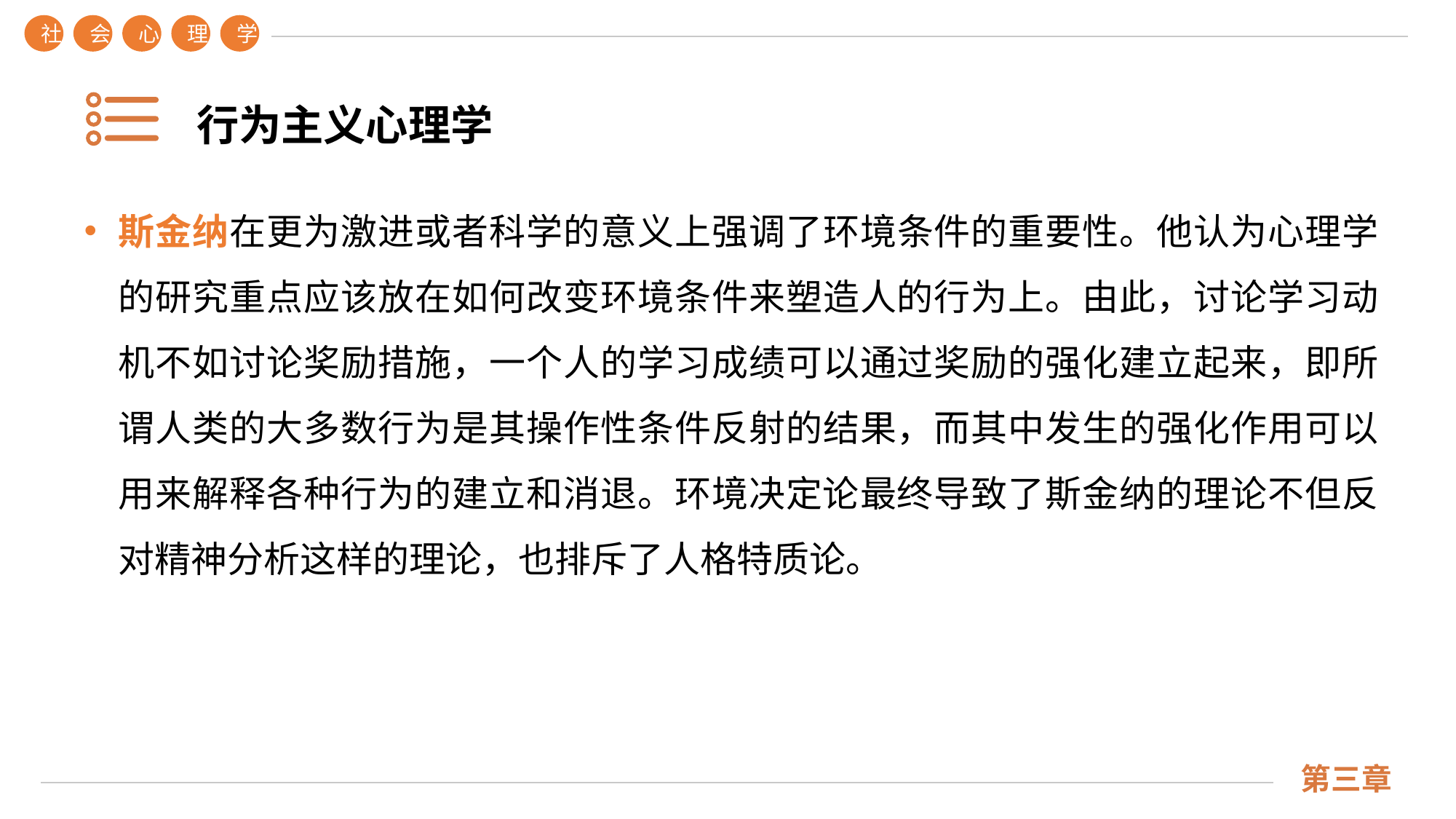

社
会
心
理
学

行为主义心理学
斯金纳在更为激进或者科学的意义上强调了环境条件的重要性。他认为心理学的研究重点应该放在如何改变环境条件来塑造人的行为上。由此，讨论学习动机不如讨论奖励措施，一个人的学习成绩可以通过奖励的强化建立起来，即所谓人类的大多数行为是其操作性条件反射的结果，而其中发生的强化作用可以用来解释各种行为的建立和消退。环境决定论最终导致了斯金纳的理论不但反对精神分析这样的理论，也排斥了人格特质论。
第三章